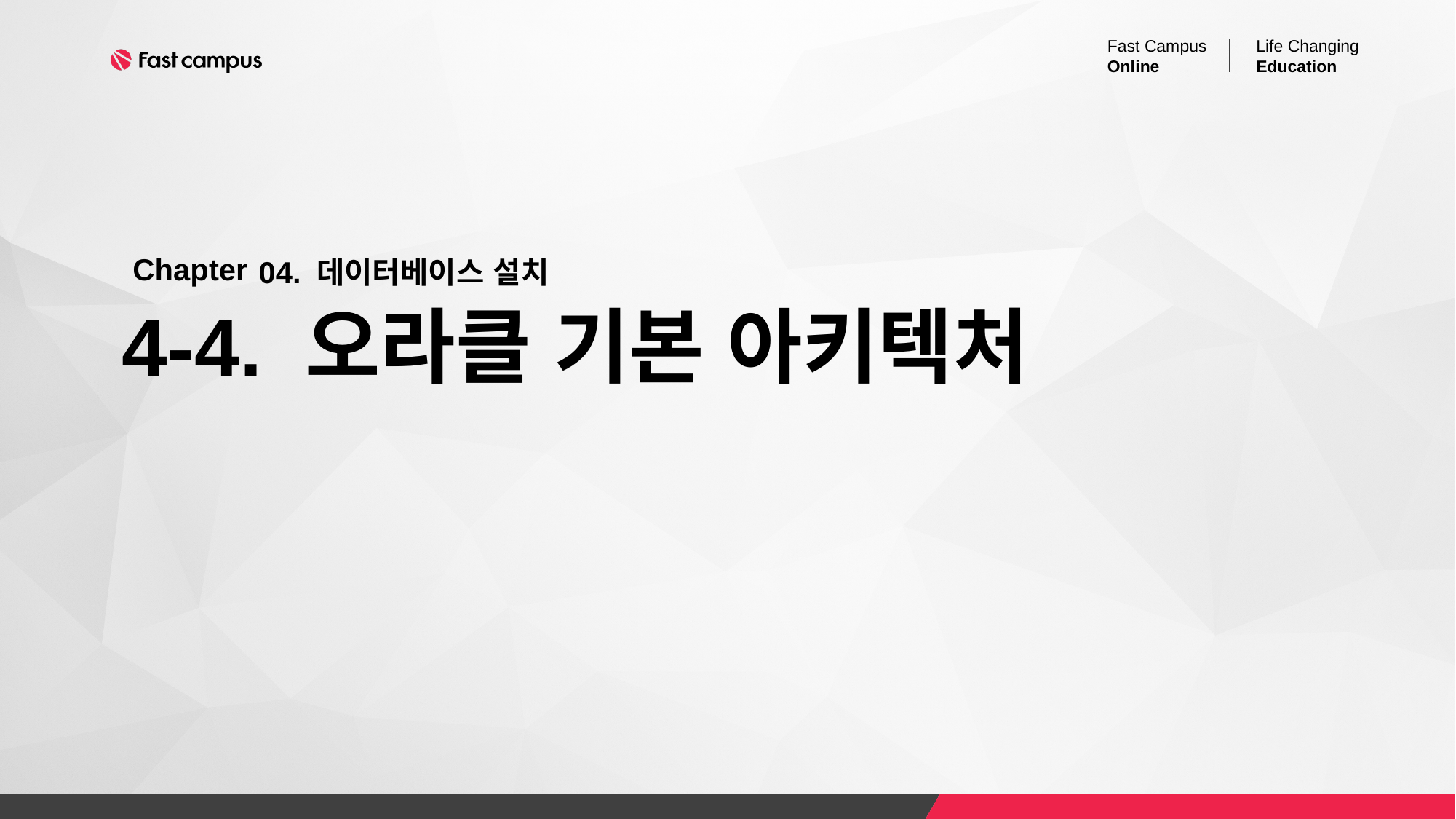

04. 데이터베이스 설치
# 4-4. 오라클 기본 아키텍처